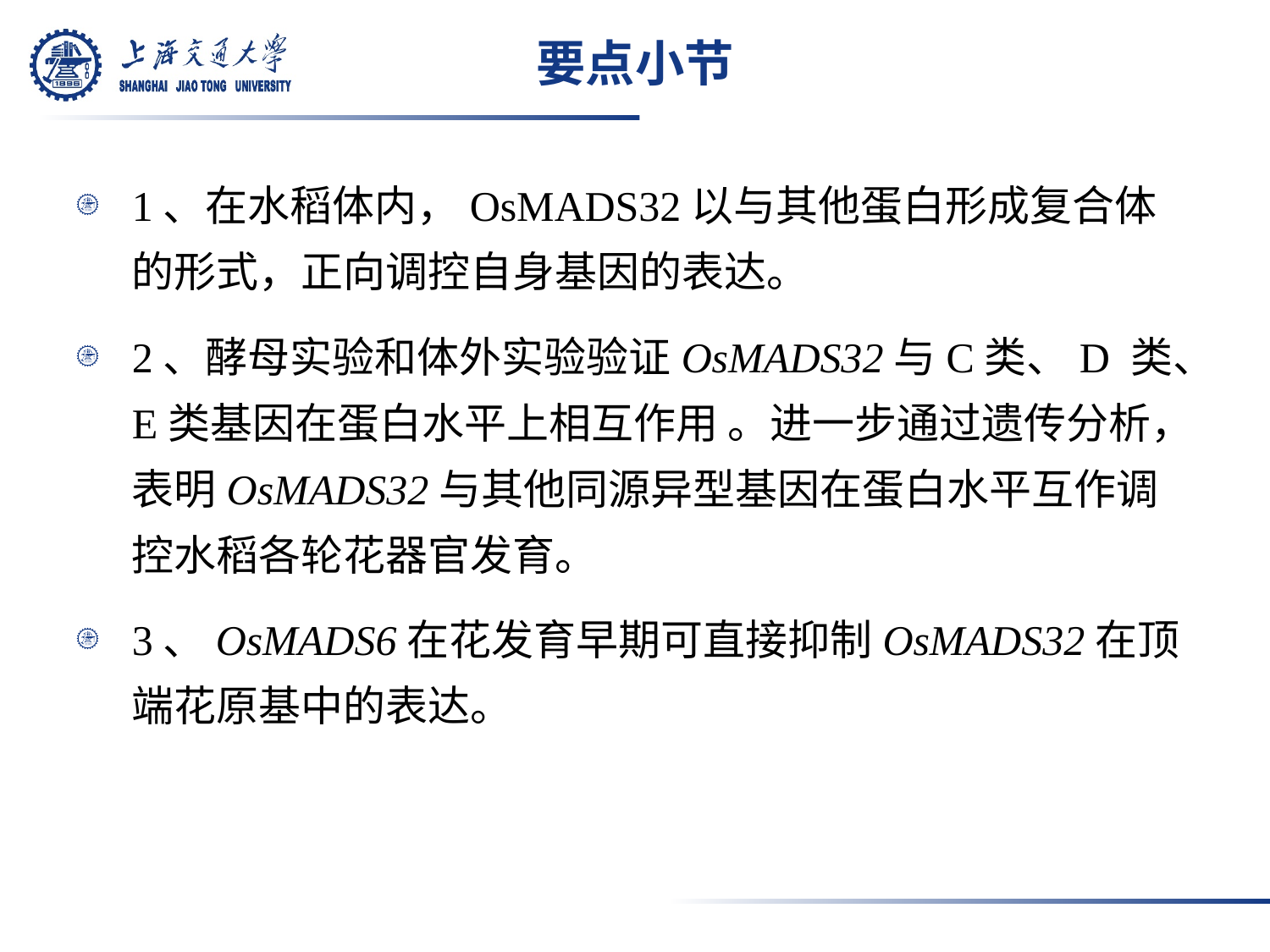

# 要点小节
1、在水稻体内，OsMADS32以与其他蛋白形成复合体的形式，正向调控自身基因的表达。
2、酵母实验和体外实验验证OsMADS32与C类、D 类、E类基因在蛋白水平上相互作用 。进一步通过遗传分析，表明OsMADS32与其他同源异型基因在蛋白水平互作调控水稻各轮花器官发育。
3、OsMADS6在花发育早期可直接抑制OsMADS32在顶端花原基中的表达。